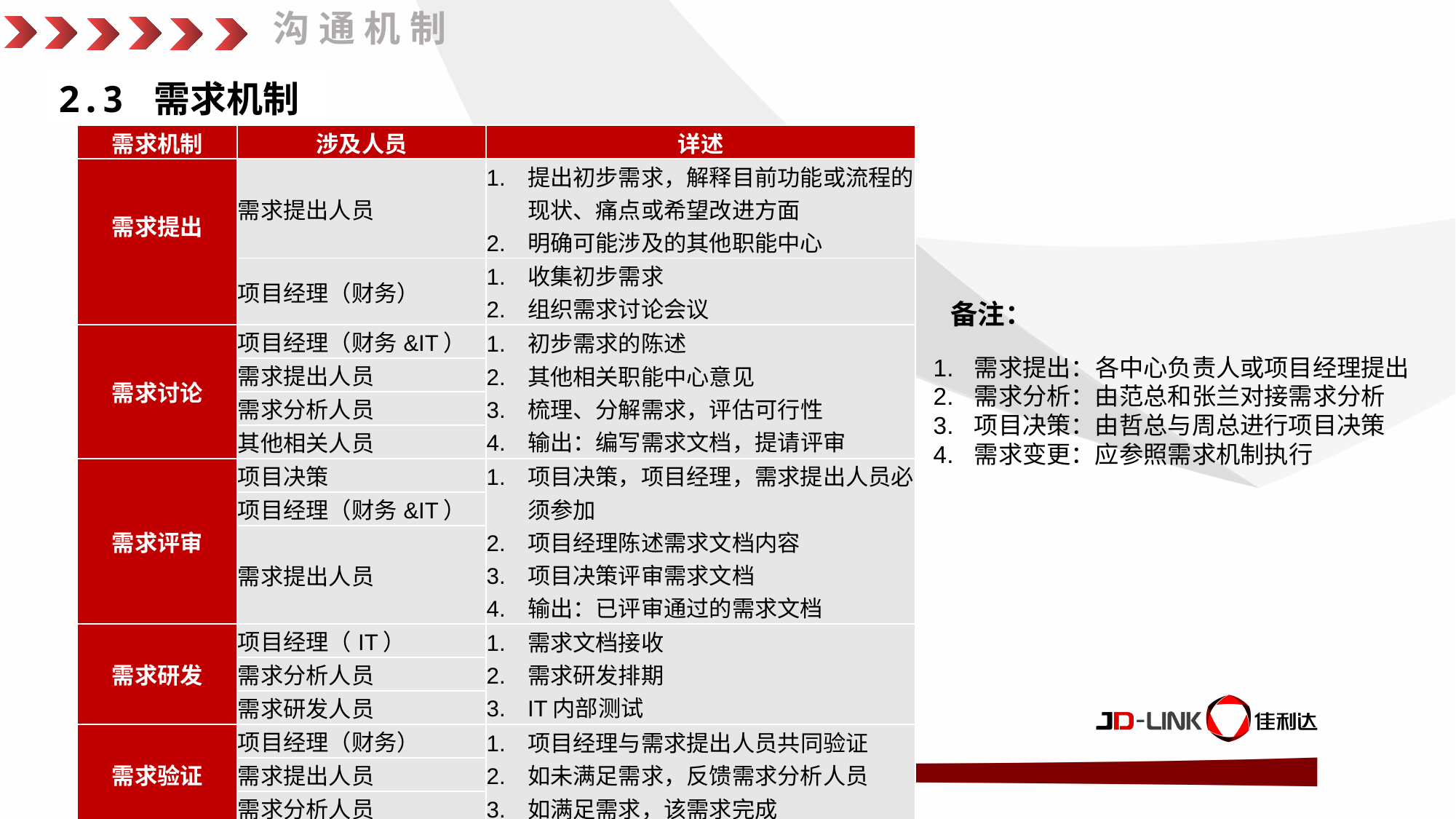

沟通机制

2.3 需求机制
| 需求机制 | 涉及人员 | 详述 |
| --- | --- | --- |
| 需求提出 | 需求提出人员 | 提出初步需求，解释目前功能或流程的现状、痛点或希望改进方面 明确可能涉及的其他职能中心 |
|  | 项目经理（财务） | 收集初步需求 组织需求讨论会议 |
| 需求讨论 | 项目经理（财务&IT） | 初步需求的陈述 其他相关职能中心意见 梳理、分解需求，评估可行性 输出：编写需求文档，提请评审 |
|  | 需求提出人员 |  |
|  | 需求分析人员 |  |
|  | 其他相关人员 |  |
| 需求评审 | 项目决策 | 项目决策，项目经理，需求提出人员必须参加 项目经理陈述需求文档内容 项目决策评审需求文档 输出：已评审通过的需求文档 |
|  | 项目经理（财务&IT） |  |
|  | 需求提出人员 |  |
| 需求研发 | 项目经理（IT） | 需求文档接收 需求研发排期 IT内部测试 |
|  | 需求分析人员 |  |
|  | 需求研发人员 |  |
| 需求验证 | 项目经理（财务） | 项目经理与需求提出人员共同验证 如未满足需求，反馈需求分析人员 如满足需求，该需求完成 |
|  | 需求提出人员 |  |
|  | 需求分析人员 |  |
备注：
需求提出：各中心负责人或项目经理提出
需求分析：由范总和张兰对接需求分析
项目决策：由哲总与周总进行项目决策
需求变更：应参照需求机制执行